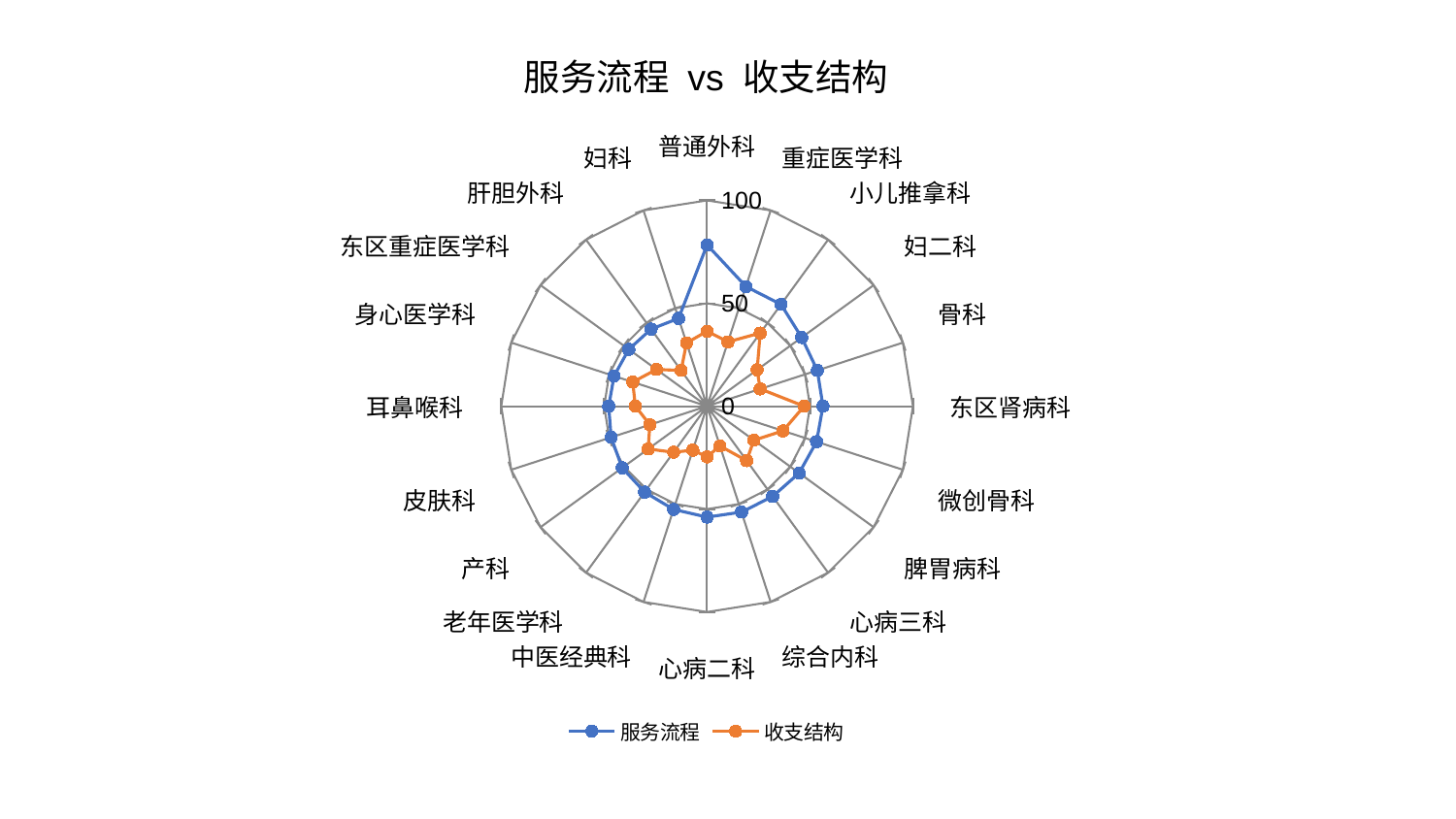

### Chart: 服务流程 vs 收支结构

| Category | 服务流程 | 收支结构 |
|---|---|---|
| 普通外科 | 78.39145071439467 | 36.43076743684356 |
| 重症医学科 | 61.14123518853105 | 32.88619240849597 |
| 小儿推拿科 | 61.123687123795385 | 43.91111629974618 |
| 妇二科 | 56.79928856687887 | 30.058372225057873 |
| 骨科 | 56.30894346167187 | 27.117600515771006 |
| 东区肾病科 | 56.29593280940472 | 47.133667079857986 |
| 微创骨科 | 55.926260687669455 | 38.80784923805758 |
| 脾胃病科 | 55.29266115111769 | 28.14122662035503 |
| 心病三科 | 54.204801119382125 | 32.72811398874907 |
| 综合内科 | 54.12017139755789 | 20.31925830303683 |
| 心病二科 | 53.906501473462534 | 24.63387509301547 |
| 中医经典科 | 52.721572352263436 | 22.47833947045518 |
| 老年医学科 | 51.6235085853677 | 27.667631838386527 |
| 产科 | 50.971111593137834 | 35.38436981269748 |
| 皮肤科 | 49.009932364080605 | 29.221632587131452 |
| 耳鼻喉科 | 47.79297608612322 | 34.85235517283965 |
| 身心医学科 | 47.53637022351755 | 37.99518134590964 |
| 东区重症医学科 | 47.00031119387123 | 30.395541474338756 |
| 肝胆外科 | 46.295136921343186 | 21.490865916348394 |
| 妇科 | 44.85552380514751 | 32.33845255394149 |
49